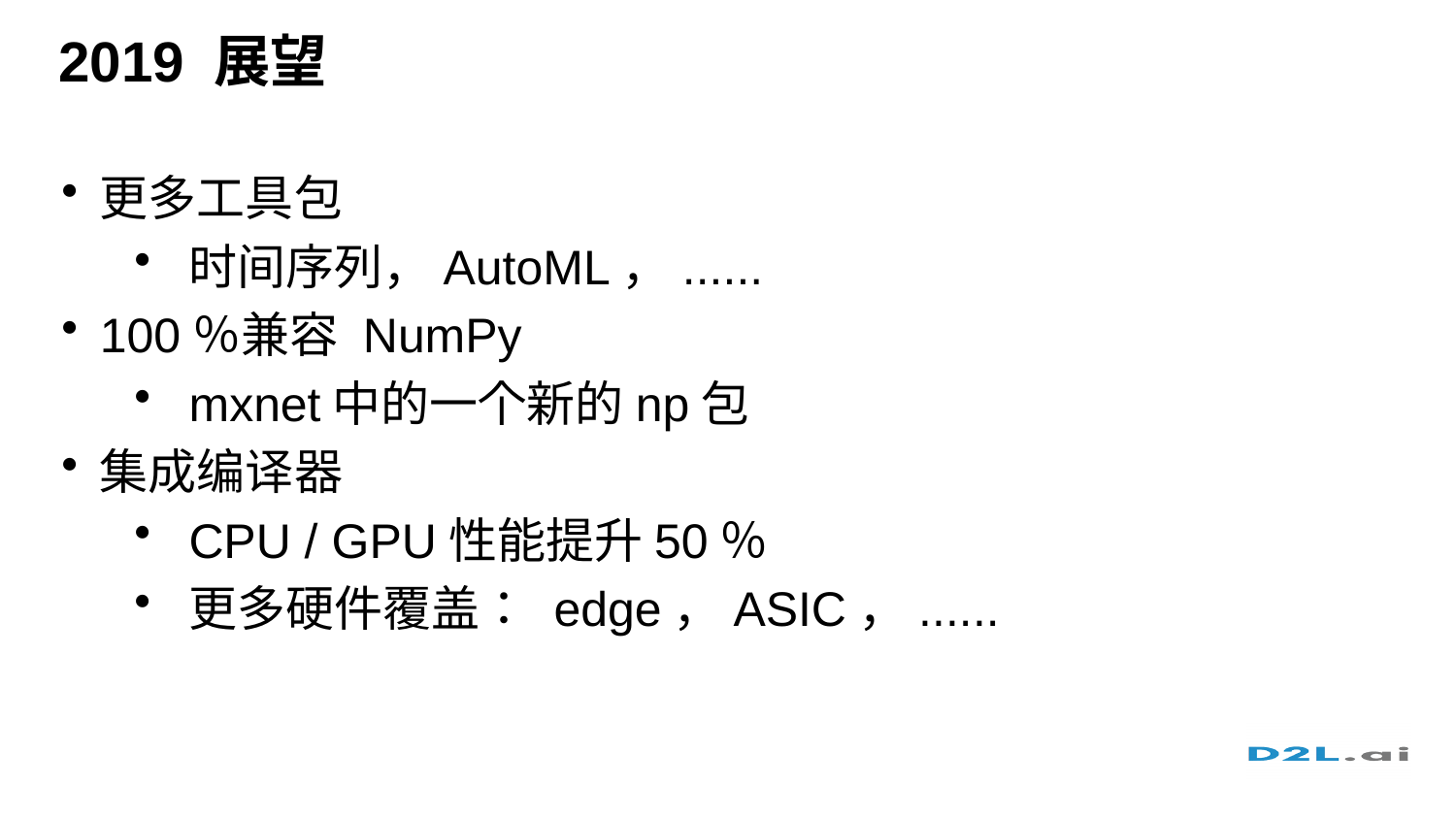

# 2019 展望
更多工具包
时间序列，AutoML，......
100％兼容 NumPy
mxnet中的一个新的np包
集成编译器
CPU / GPU性能提升50％
更多硬件覆盖： edge，ASIC，......